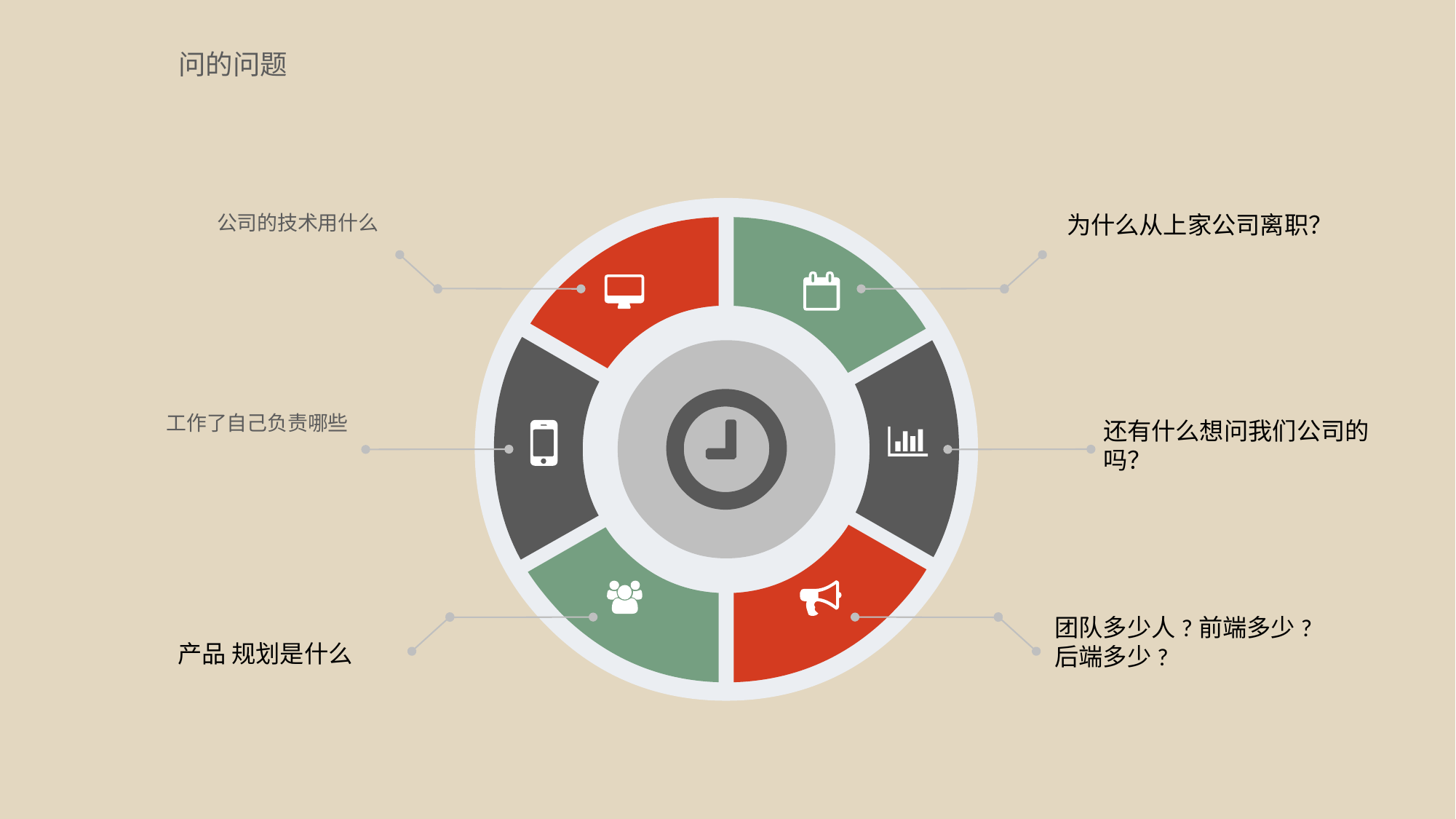

问的问题

公司的技术用什么
为什么从上家公司离职？

工作了自己负责哪些
还有什么想问我们公司的吗？

团队多少人?前端多少?后端多少?
产品 规划是什么